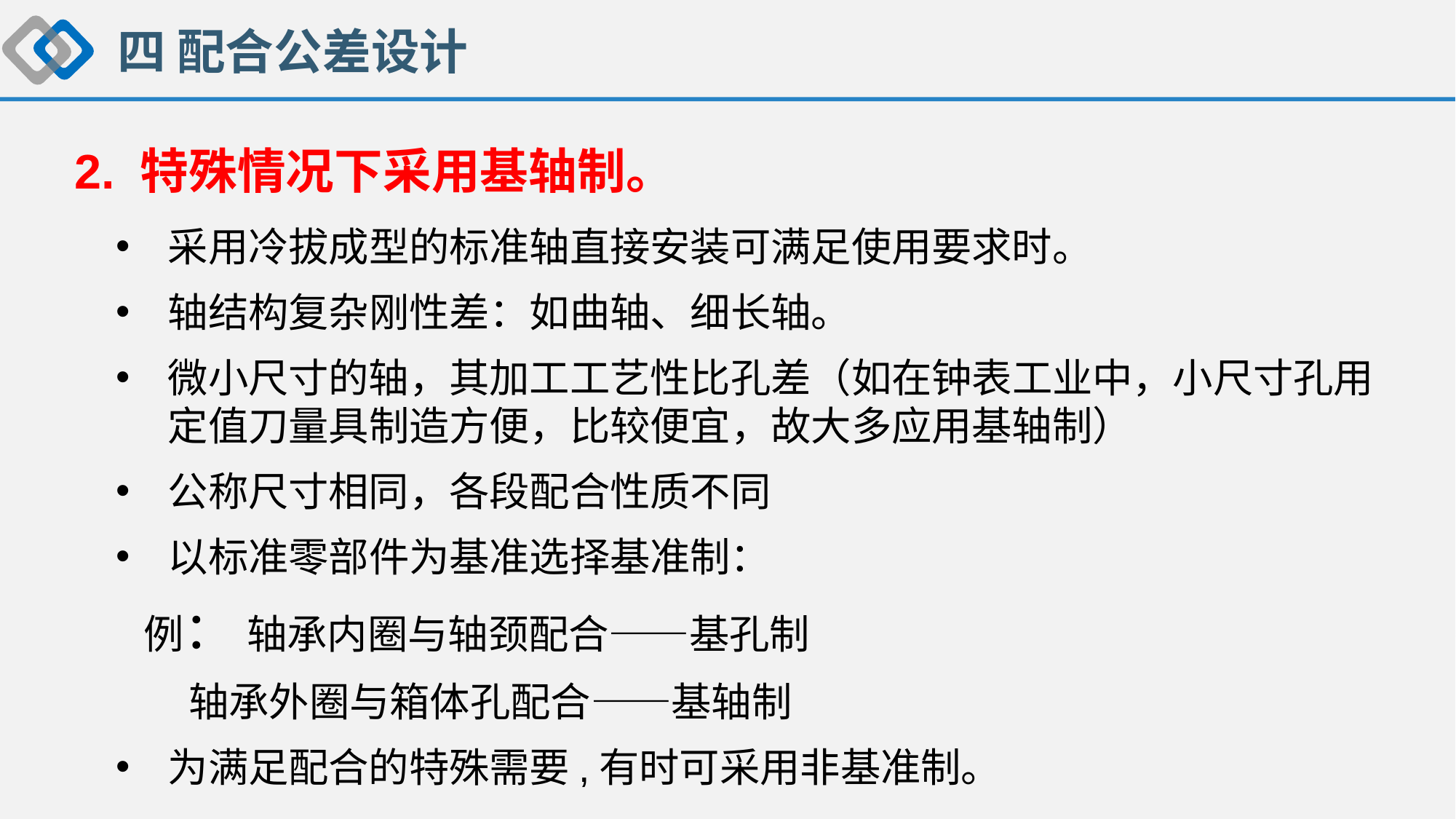

四 配合公差设计
2. 特殊情况下采用基轴制。
采用冷拔成型的标准轴直接安装可满足使用要求时。
轴结构复杂刚性差：如曲轴、细长轴。
微小尺寸的轴，其加工工艺性比孔差（如在钟表工业中，小尺寸孔用定值刀量具制造方便，比较便宜，故大多应用基轴制）
公称尺寸相同，各段配合性质不同
以标准零部件为基准选择基准制：
  例： 轴承内圈与轴颈配合——基孔制
       轴承外圈与箱体孔配合——基轴制
为满足配合的特殊需要,有时可采用非基准制。